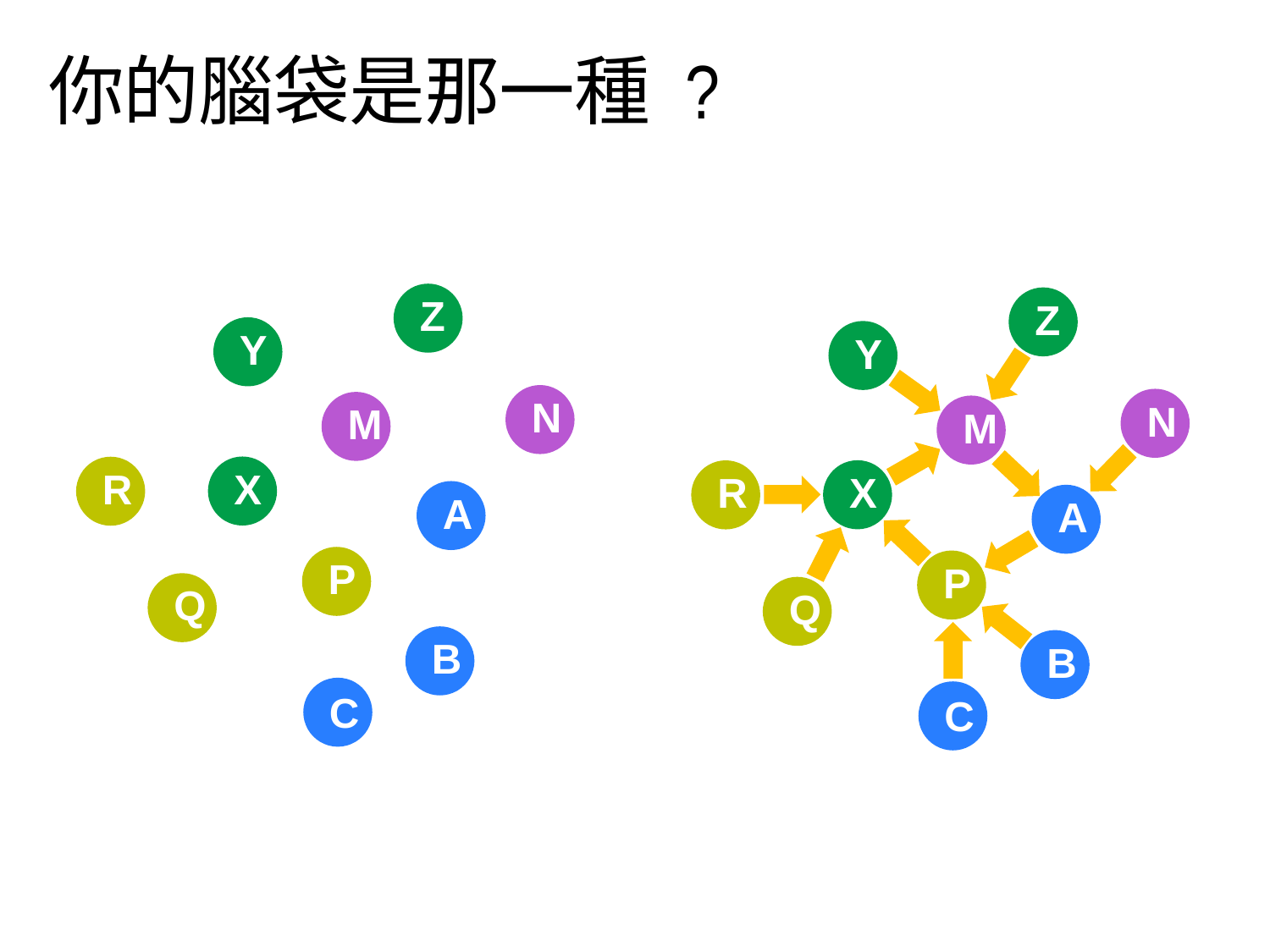

# 你的腦袋是那一種 ?

Z

Y

N

M

X

R

A

P

Q

B

C

Z

Y

N

M

X

R

A

P

Q

B

C